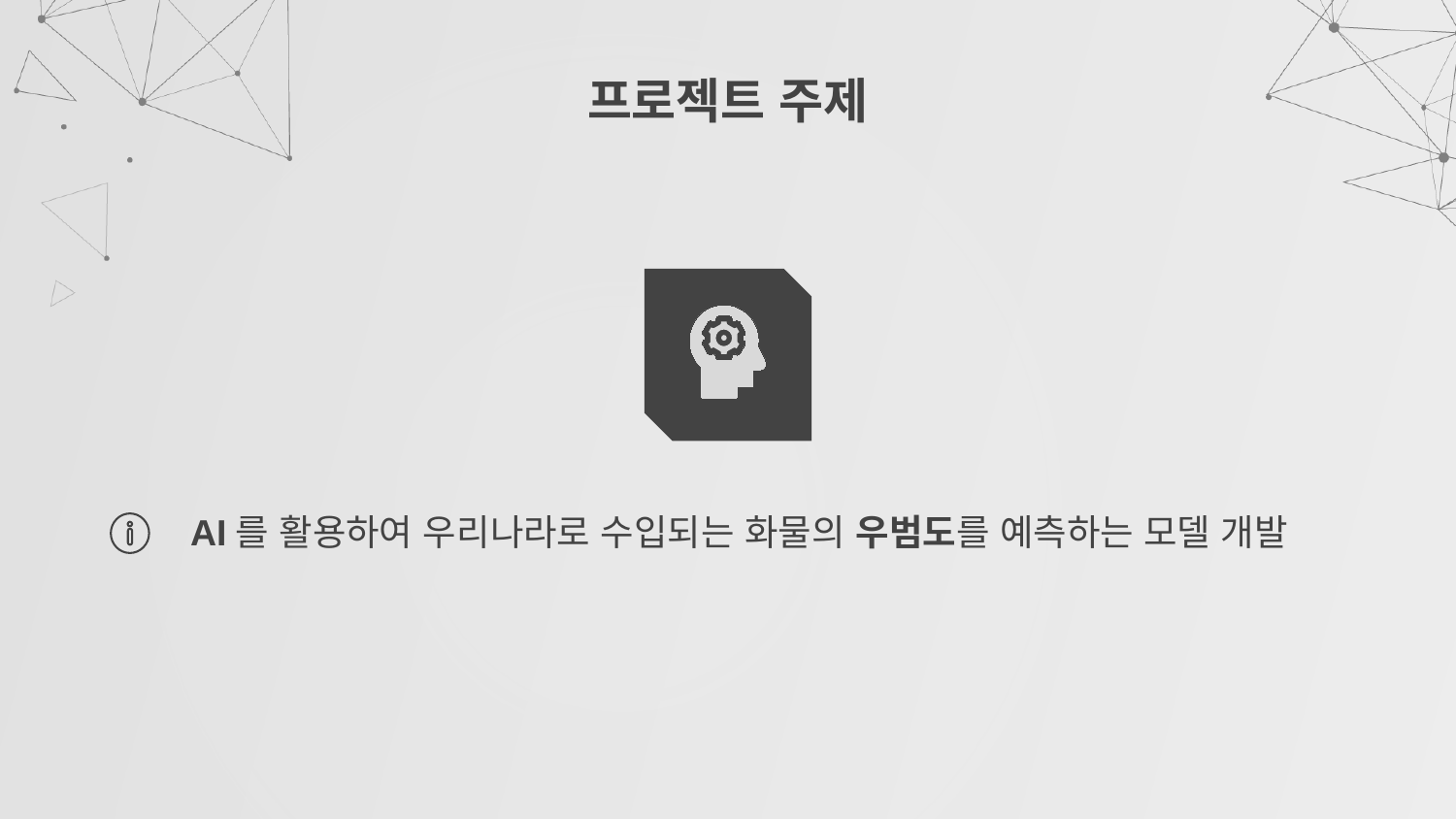

프로젝트 주제

AI를 활용하여 우리나라로 수입되는 화물의 우범도를 예측하는 모델 개발